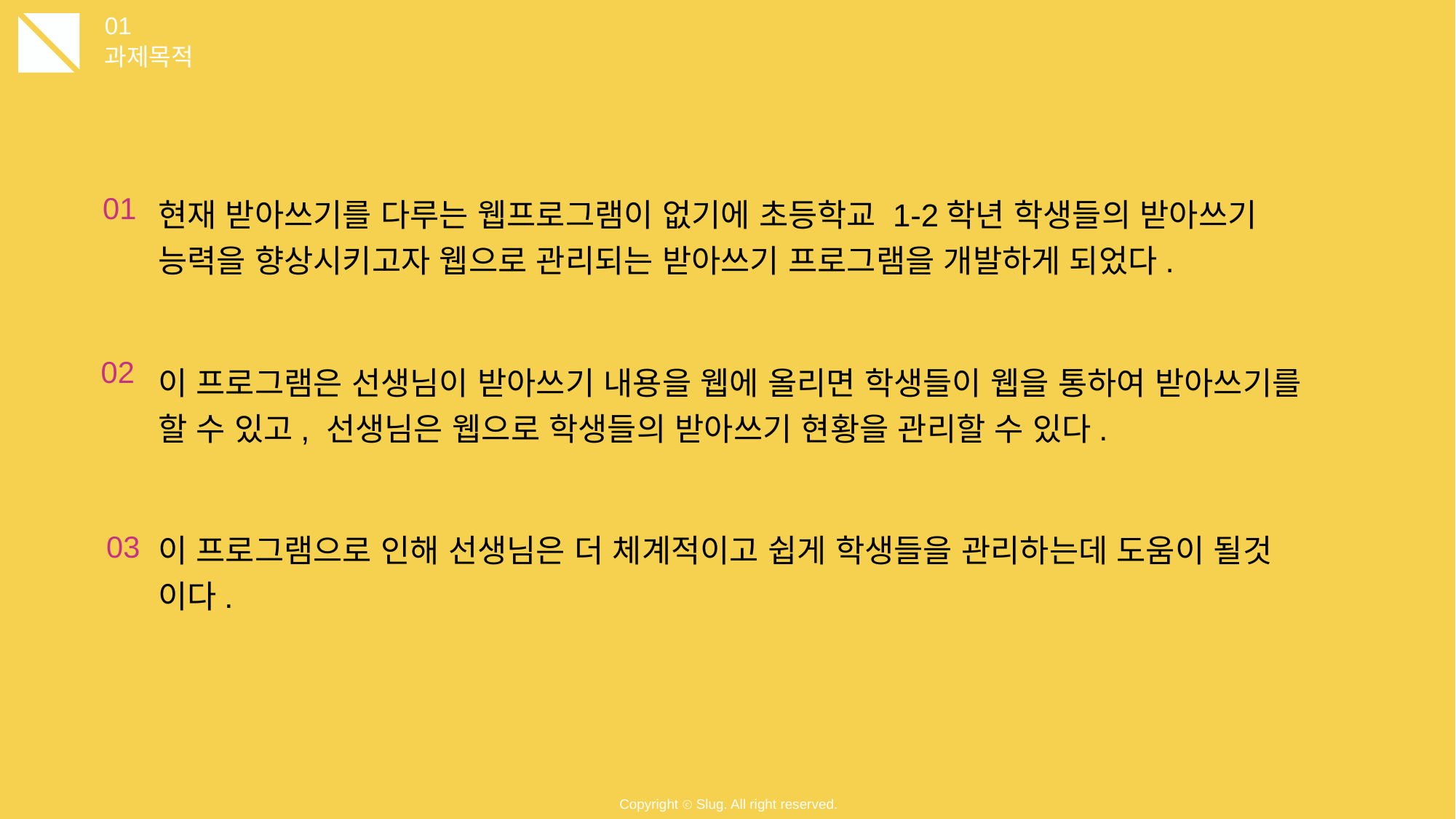

01

과제목적
현재 받아쓰기를 다루는 웹프로그램이 없기에 초등학교 1-2학년 학생들의 받아쓰기 능력을 향상시키고자 웹으로 관리되는 받아쓰기 프로그램을 개발하게 되었다.

이 프로그램은 선생님이 받아쓰기 내용을 웹에 올리면 학생들이 웹을 통하여 받아쓰기를 할 수 있고, 선생님은 웹으로 학생들의 받아쓰기 현황을 관리할 수 있다.

이 프로그램으로 인해 선생님은 더 체계적이고 쉽게 학생들을 관리하는데 도움이 될것 이다.

01
02
03
Copyright ⓒ Slug. All right reserved.